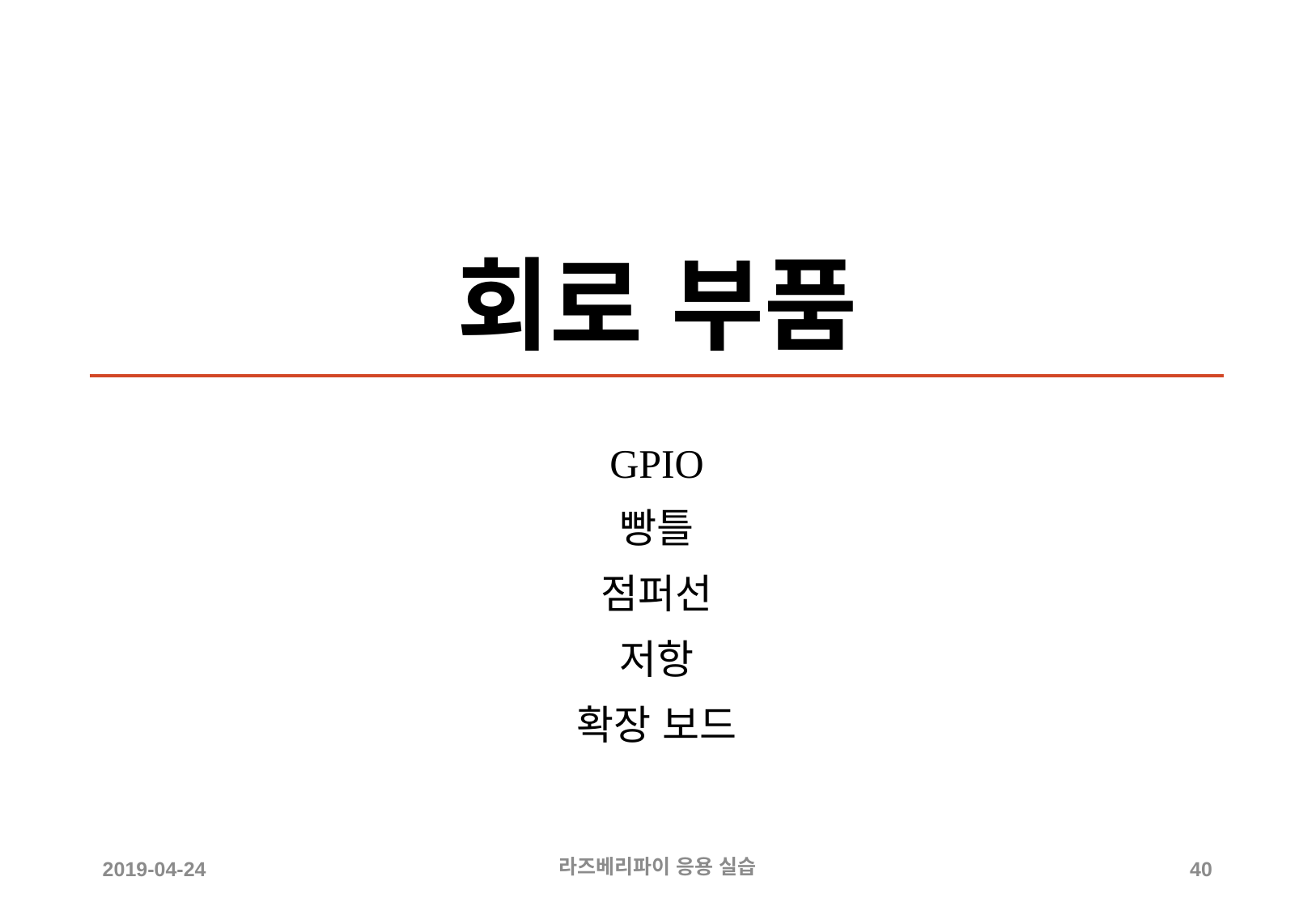

# 회로 부품
GPIO
빵틀
점퍼선
저항
확장 보드
2019-04-24
라즈베리파이 응용 실습
40